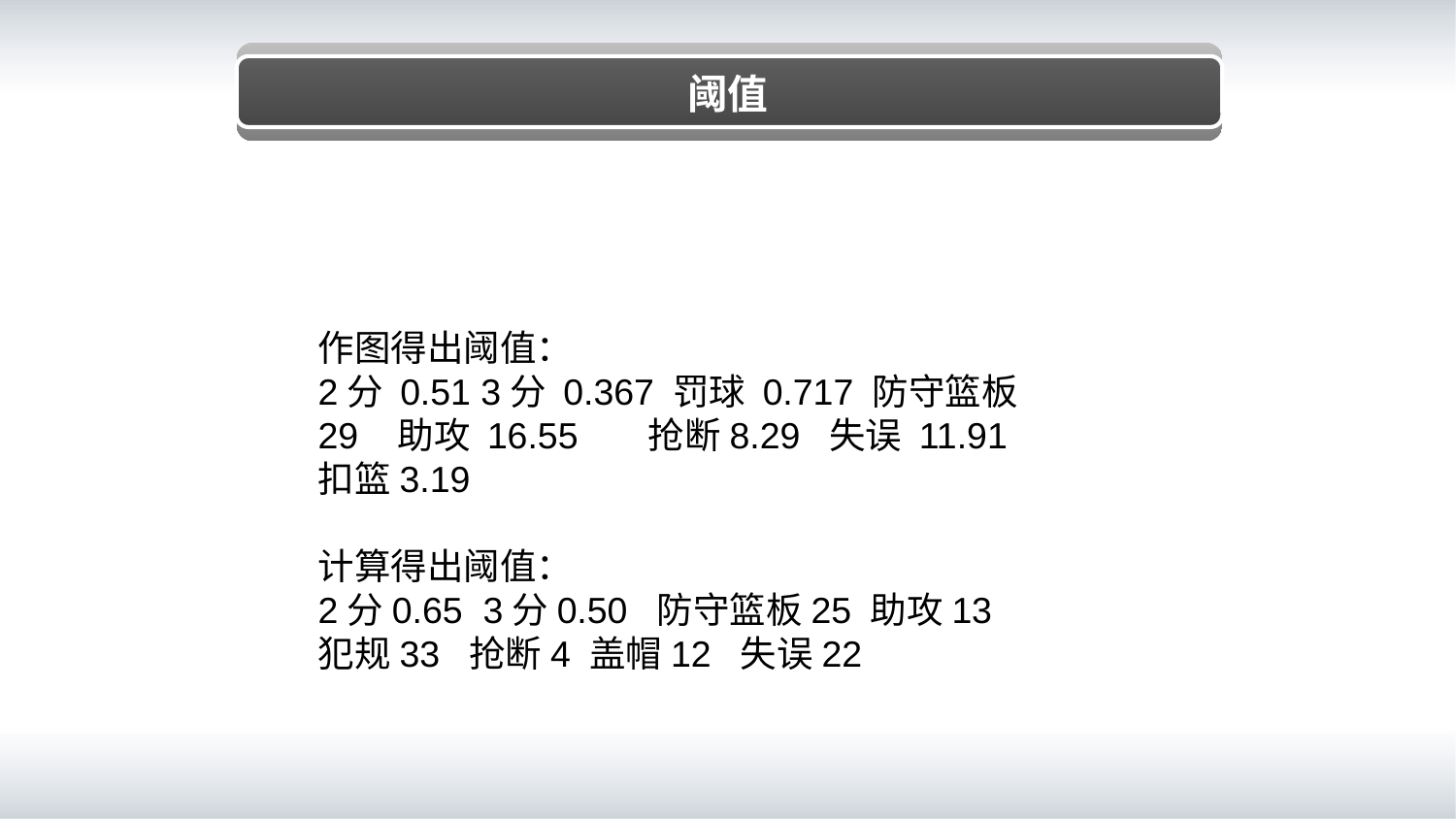

#

阈值

作图得出阈值：
2分 0.51 3分 0.367 罚球 0.717 防守篮板 29   助攻 16.55      抢断8.29  失误 11.91 扣篮3.19

计算得出阈值：
2分0.65  3分0.50  防守篮板25 助攻13 犯规33  抢断4 盖帽12  失误22